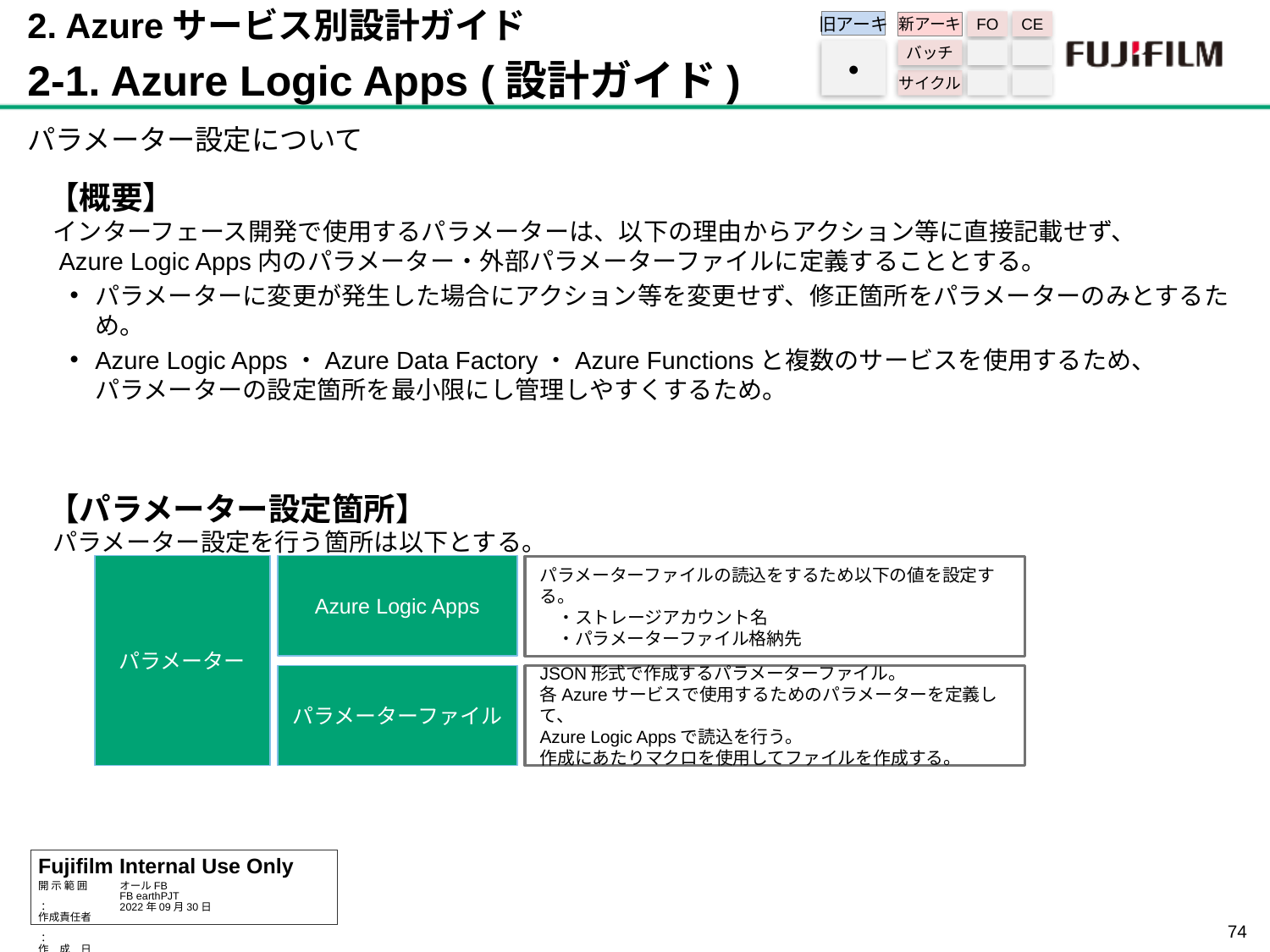

2. Azureサービス別設計ガイド
2-1. Azure Logic Apps (設計ガイド)
旧アーキ
FO
CE
新アーキ
バッチ

サイクル

●
パラメーター設定について
【概要】
 インターフェース開発で使用するパラメーターは、以下の理由からアクション等に直接記載せず、
 Azure Logic Apps内のパラメーター・外部パラメーターファイルに定義することとする。
パラメーターに変更が発生した場合にアクション等を変更せず、修正箇所をパラメーターのみとするため。
Azure Logic Apps・Azure Data Factory・Azure Functionsと複数のサービスを使用するため、
パラメーターの設定箇所を最小限にし管理しやすくするため。

【パラメーター設定箇所】
 パラメーター設定を行う箇所は以下とする。

パラメーター
Azure Logic Apps
パラメーターファイルの読込をするため以下の値を設定する。
　・ストレージアカウント名
　・パラメーターファイル格納先
パラメーターファイル
JSON形式で作成するパラメーターファイル。
各Azureサービスで使用するためのパラメーターを定義して、
Azure Logic Appsで読込を行う。
作成にあたりマクロを使用してファイルを作成する。
74